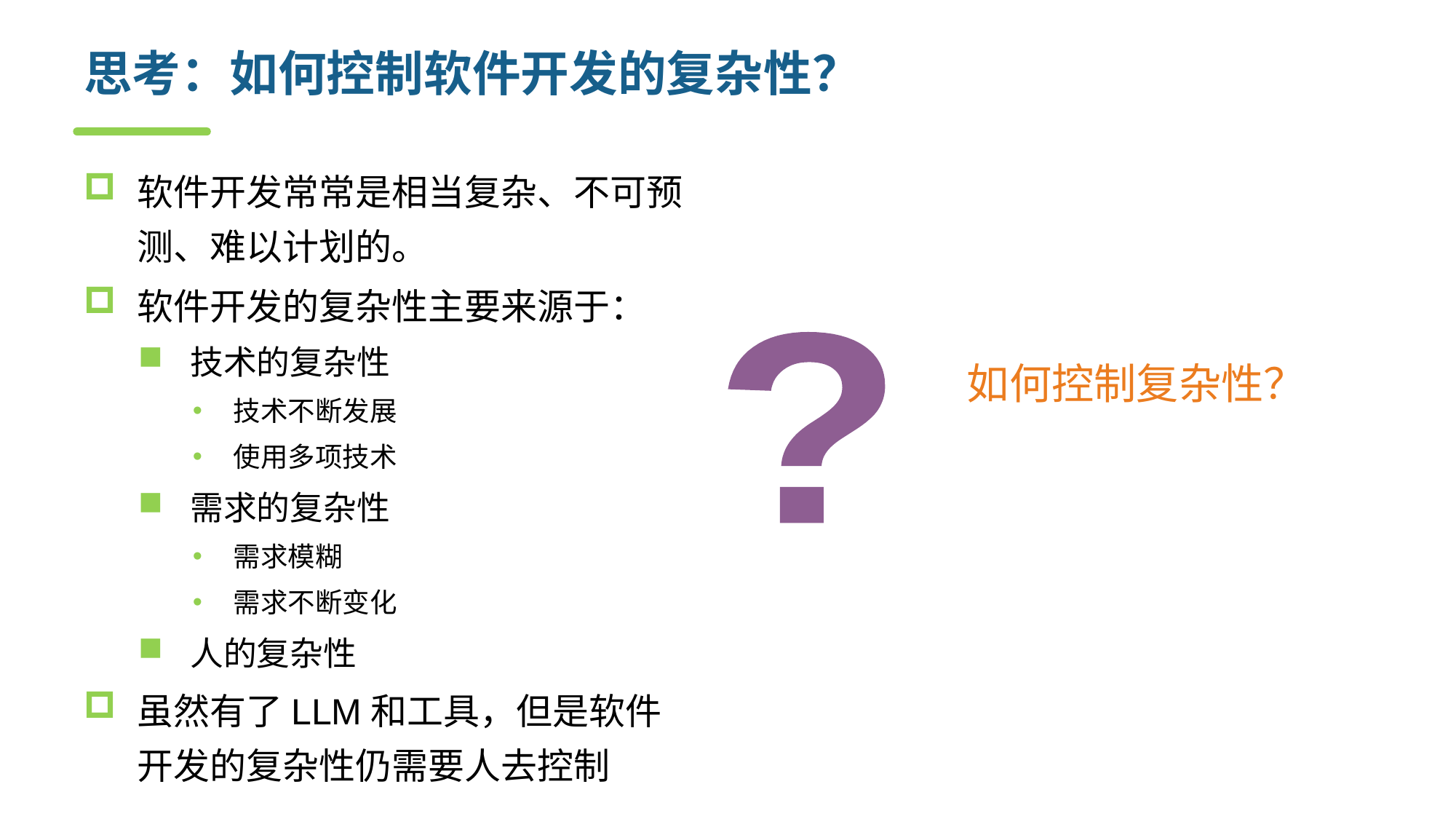

# 思考：如何控制软件开发的复杂性？
软件开发常常是相当复杂、不可预测、难以计划的。
软件开发的复杂性主要来源于：
技术的复杂性
技术不断发展
使用多项技术
需求的复杂性
需求模糊
需求不断变化
人的复杂性
虽然有了LLM和工具，但是软件开发的复杂性仍需要人去控制

?
如何控制复杂性？

抽象
分解
迭代
59